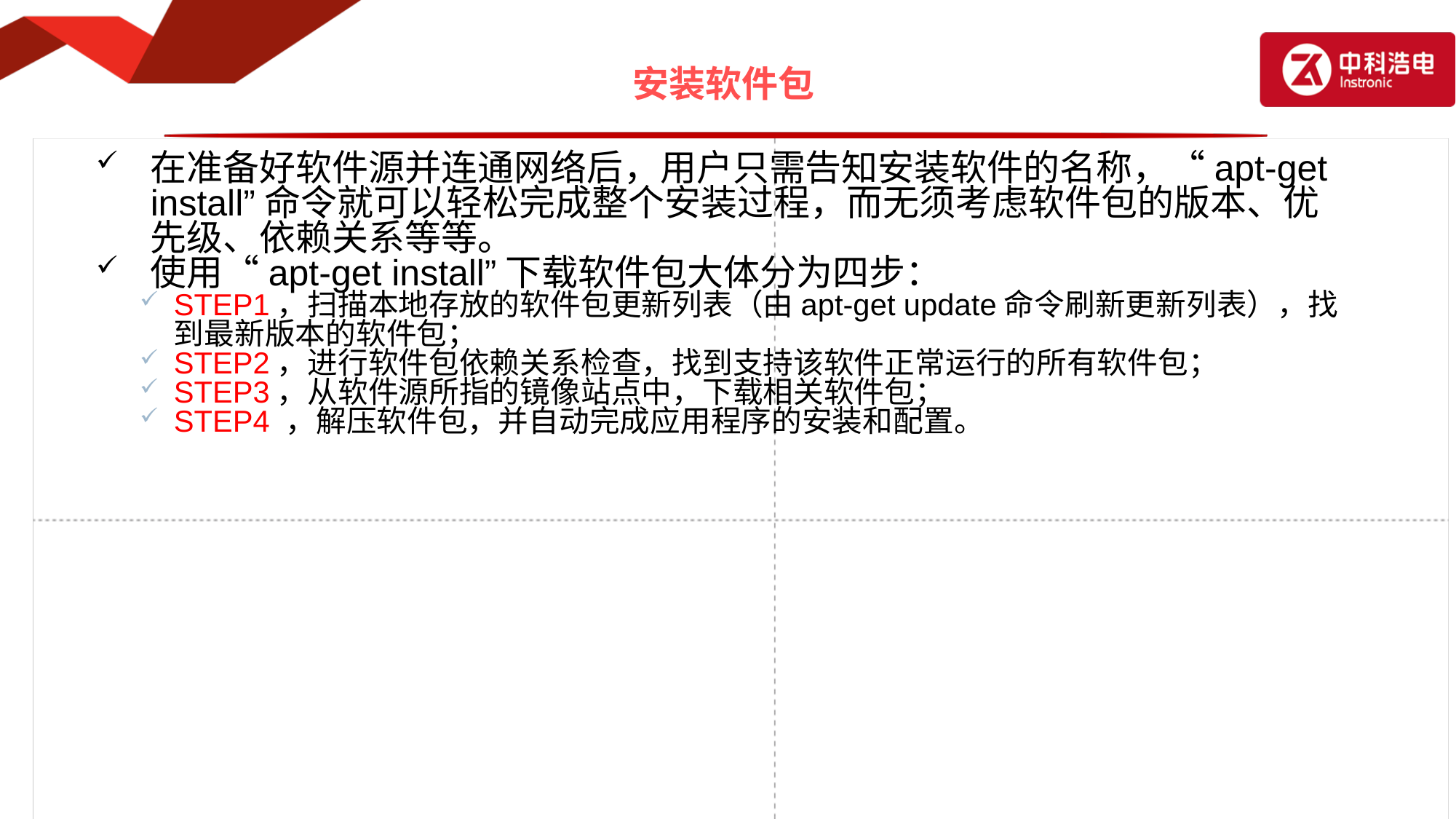

# 安装软件包
在准备好软件源并连通网络后，用户只需告知安装软件的名称，“apt-get install”命令就可以轻松完成整个安装过程，而无须考虑软件包的版本、优先级、依赖关系等等。
使用“apt-get install”下载软件包大体分为四步：
STEP1，扫描本地存放的软件包更新列表（由apt-get update命令刷新更新列表），找到最新版本的软件包；
STEP2，进行软件包依赖关系检查，找到支持该软件正常运行的所有软件包；
STEP3，从软件源所指的镜像站点中，下载相关软件包；
STEP4 ，解压软件包，并自动完成应用程序的安装和配置。